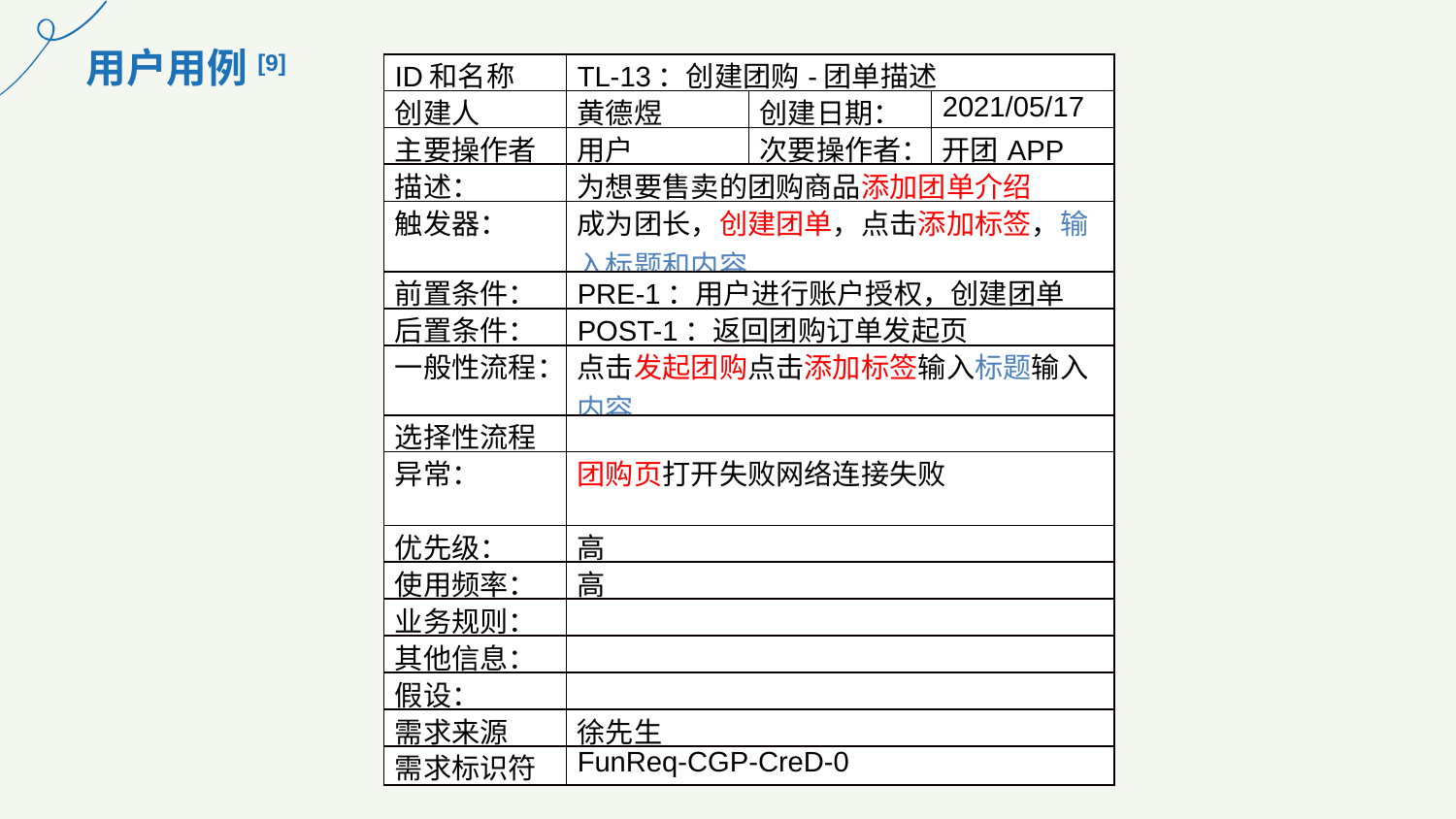

用户用例[9]
| ID和名称 | TL-13：创建团购-团单描述 |  |  |
| --- | --- | --- | --- |
| 创建人 | 黄德煜 | 创建日期： | 2021/05/17 |
| 主要操作者 | 用户 | 次要操作者： | 开团APP |
| 描述： | 为想要售卖的团购商品添加团单介绍 |  |  |
| 触发器： | 成为团长，创建团单，点击添加标签，输入标题和内容 |  |  |
| 前置条件： | PRE-1：用户进行账户授权，创建团单 |  |  |
| 后置条件： | POST-1：返回团购订单发起页 |  |  |
| 一般性流程： | 点击发起团购点击添加标签输入标题输入内容 |  |  |
| 选择性流程 |  |  |  |
| 异常： | 团购页打开失败网络连接失败 |  |  |
| 优先级： | 高 |  |  |
| 使用频率： | 高 |  |  |
| 业务规则： |  |  |  |
| 其他信息： |  |  |  |
| 假设： |  |  |  |
| 需求来源 | 徐先生 |  |  |
| 需求标识符 | FunReq-CGP-CreD-0 |  |  |